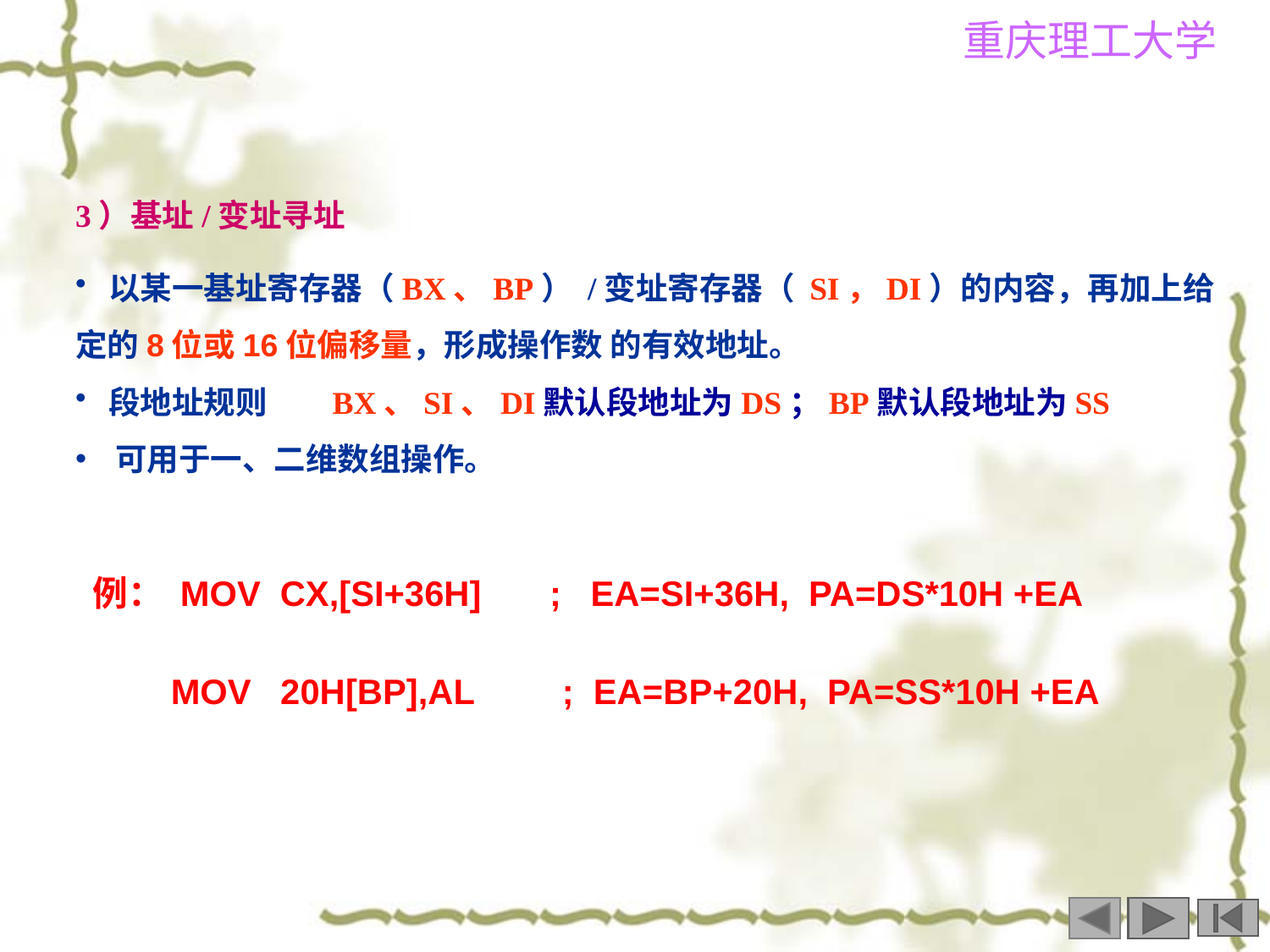

3）基址/变址寻址
  以某一基址寄存器（BX、BP） /变址寄存器（ SI，DI）的内容，再加上给定的8位或16位偏移量，形成操作数 的有效地址。
  段地址规则        BX、SI、DI默认段地址为DS；BP默认段地址为SS
可用于一、二维数组操作。

例： MOV  CX,[SI+36H]       ;   EA=SI+36H,  PA=DS*10H +EA

        MOV   20H[BP],AL         ;  EA=BP+20H,  PA=SS*10H +EA